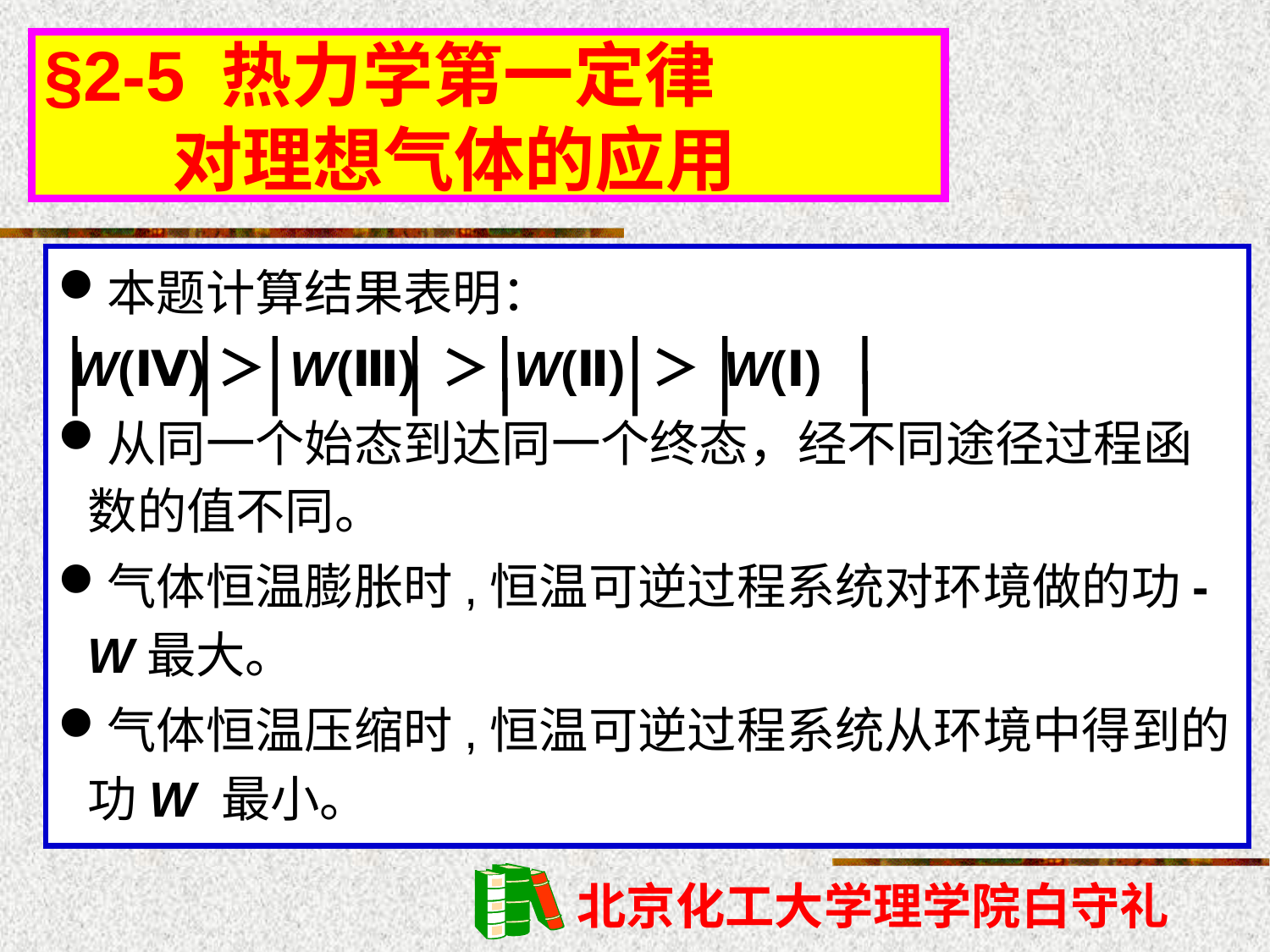

§2-5 热力学第一定律
     对理想气体的应用
本题计算结果表明：
 W(Ⅳ)＞ W(Ⅲ) ＞ W(Ⅱ) ＞ W(Ⅰ)
从同一个始态到达同一个终态，经不同途径过程函数的值不同。
气体恒温膨胀时,恒温可逆过程系统对环境做的功-W最大。
气体恒温压缩时,恒温可逆过程系统从环境中得到的功W 最小。